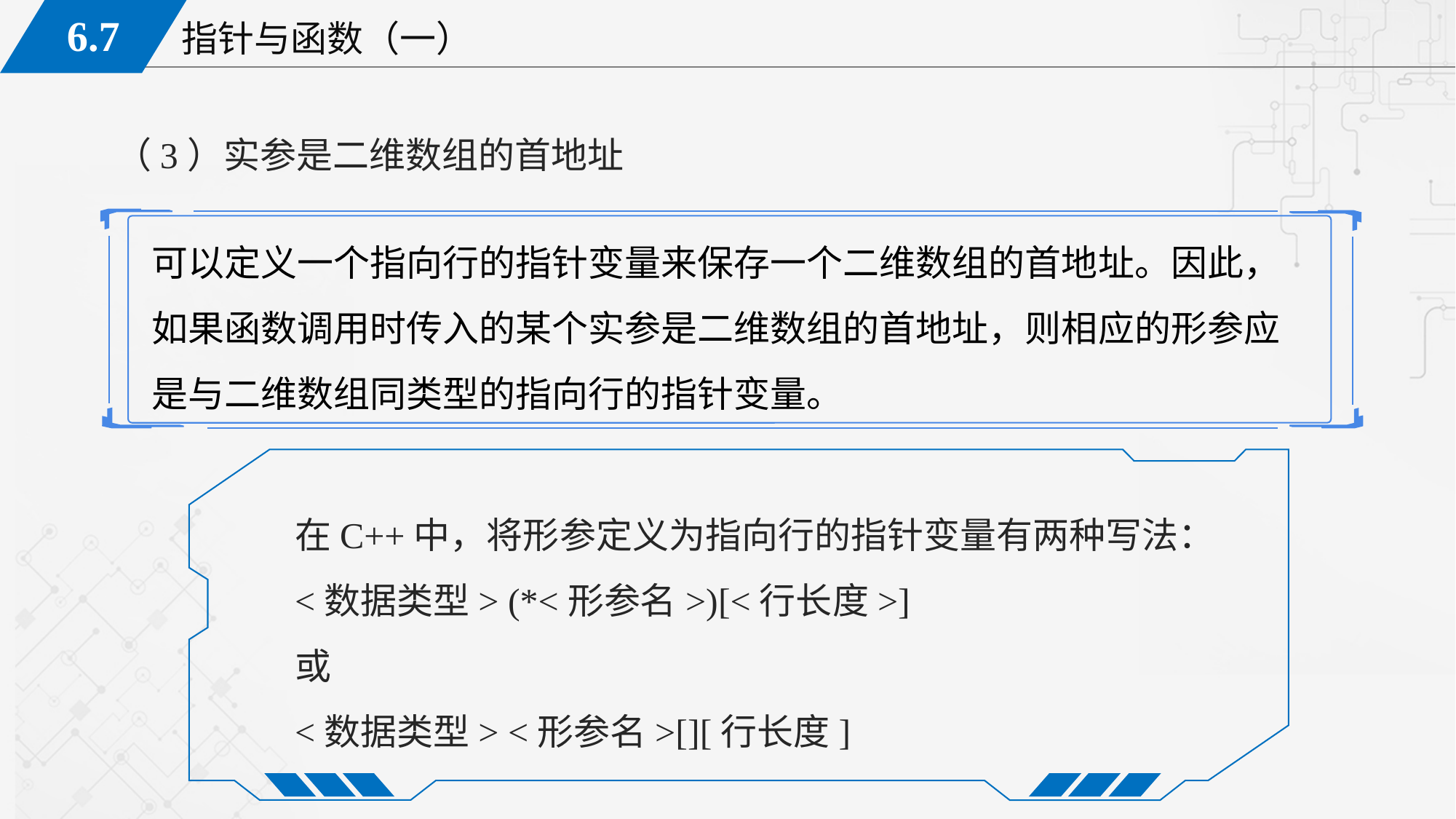

（3）实参是二维数组的首地址

可以定义一个指向行的指针变量来保存一个二维数组的首地址。因此，如果函数调用时传入的某个实参是二维数组的首地址，则相应的形参应是与二维数组同类型的指向行的指针变量。

在C++中，将形参定义为指向行的指针变量有两种写法：
<数据类型> (*<形参名>)[<行长度>]
或
<数据类型> <形参名>[][行长度]